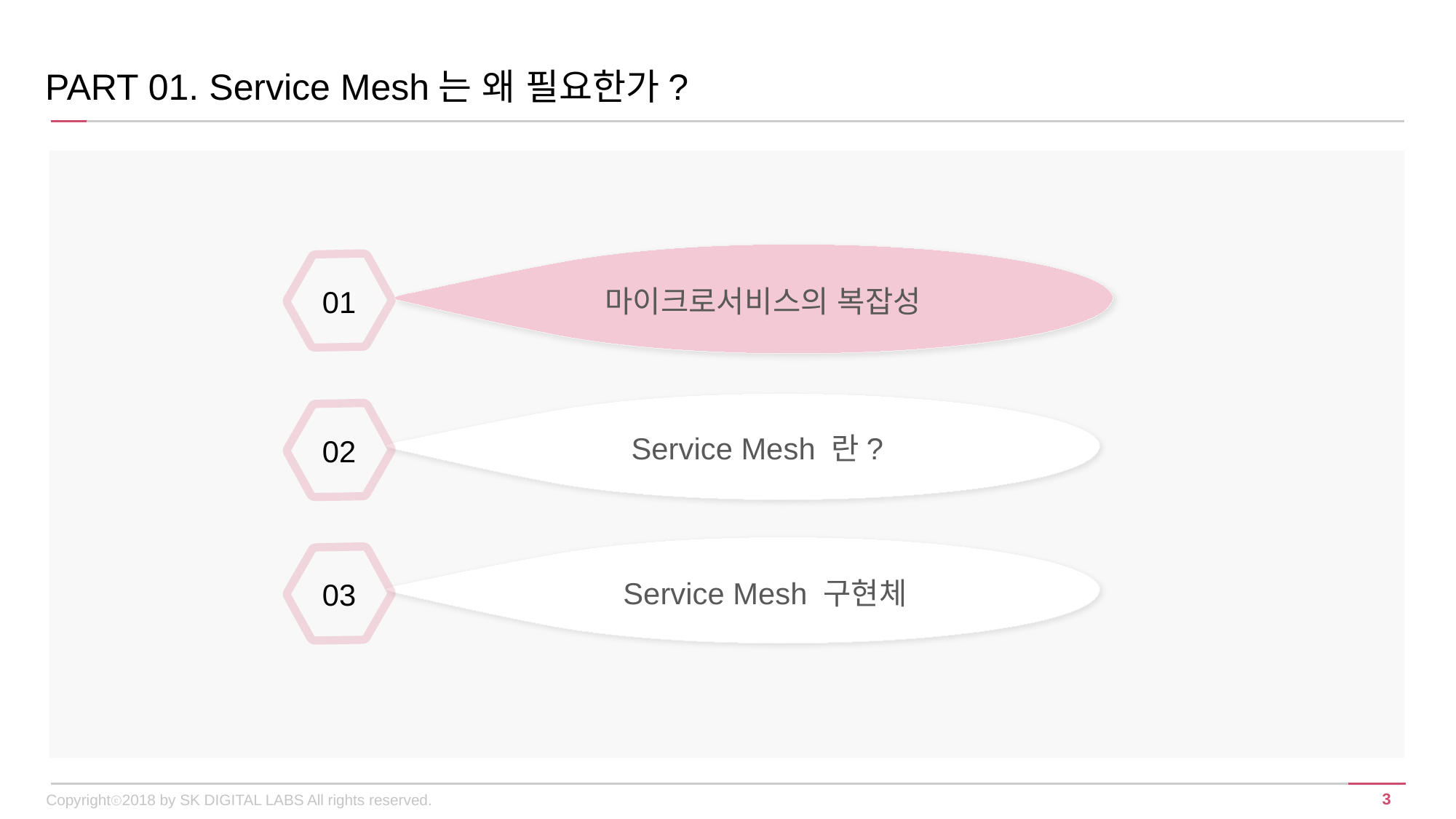

PART 01. Service Mesh는 왜 필요한가?

마이크로서비스의 복잡성
01

Service Mesh 란?
02

Service Mesh 구현체
03
Copyrightⓒ2018 by SK DIGITAL LABS All rights reserved.